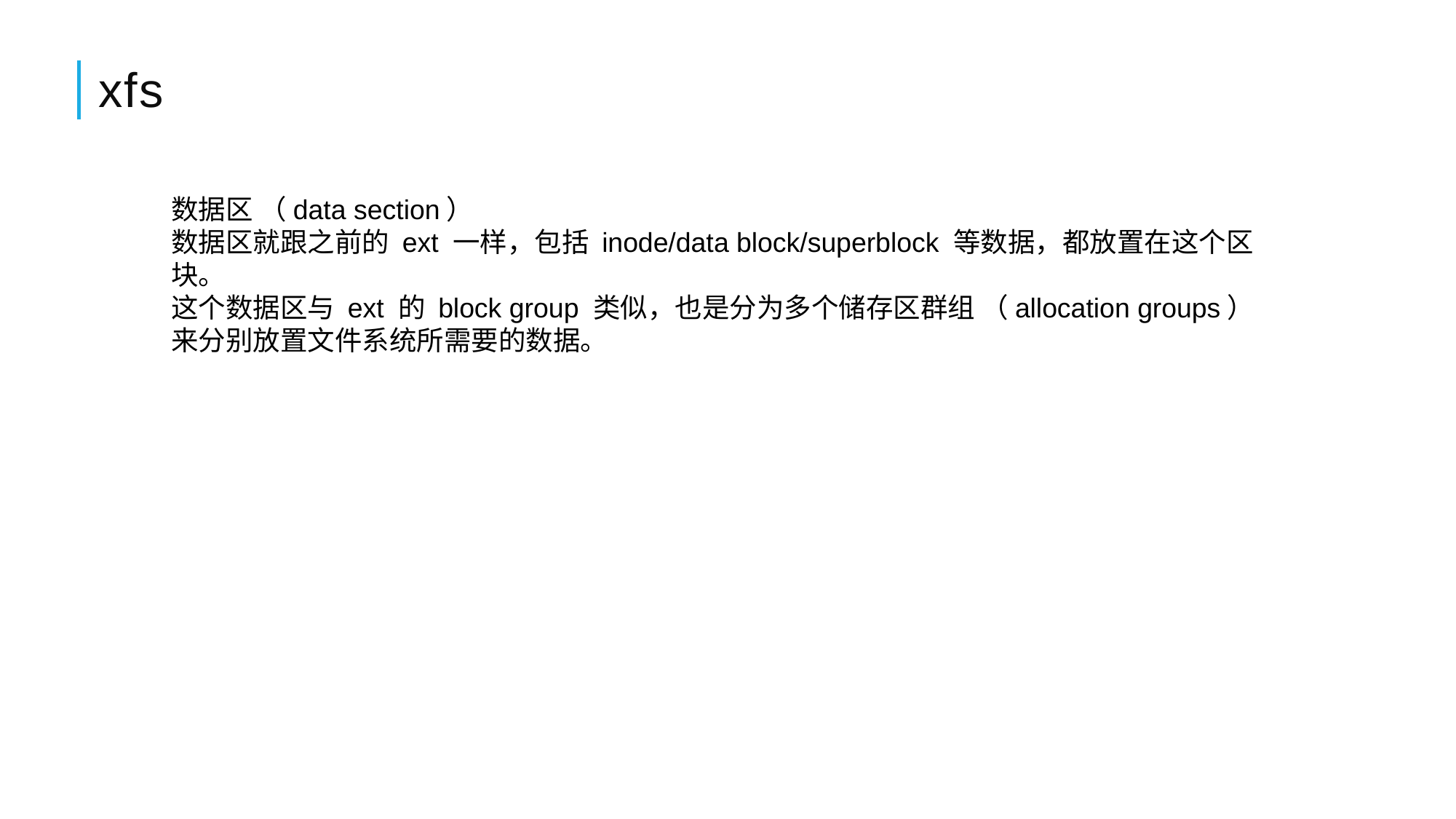

# xfs
数据区 （data section）
数据区就跟之前的 ext 一样，包括 inode/data block/superblock 等数据，都放置在这个区块。
这个数据区与 ext 的 block group 类似，也是分为多个储存区群组 （allocation groups） 来分别放置文件系统所需要的数据。